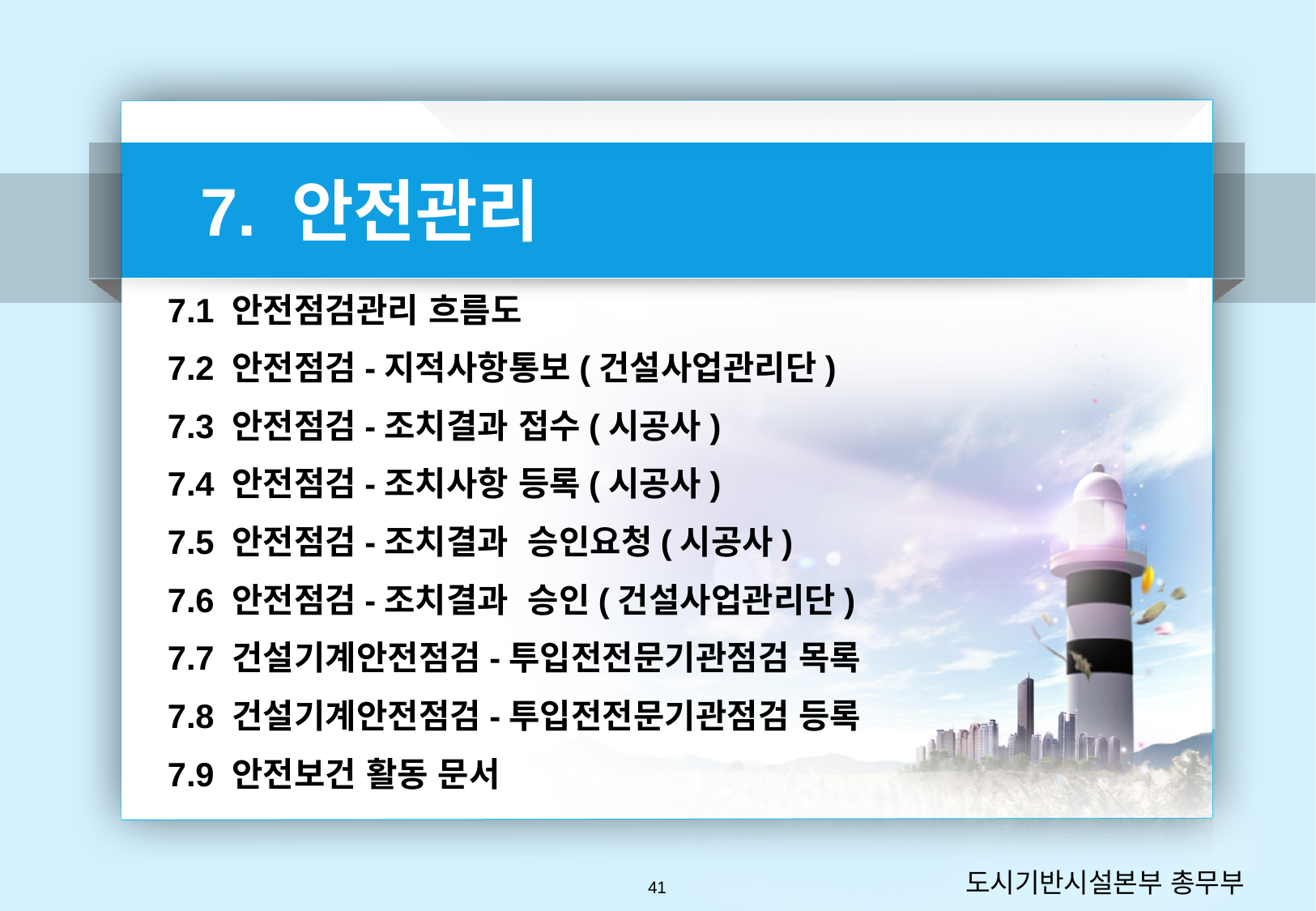

7. 안전관리
7.1 안전점검관리 흐름도
7.2 안전점검-지적사항통보(건설사업관리단)
7.3 안전점검-조치결과 접수(시공사)
7.4 안전점검-조치사항 등록(시공사)
7.5 안전점검-조치결과  승인요청(시공사)
7.6 안전점검-조치결과  승인(건설사업관리단)
7.7 건설기계안전점검-투입전전문기관점검 목록
7.8 건설기계안전점검-투입전전문기관점검 등록
7.9 안전보건 활동 문서